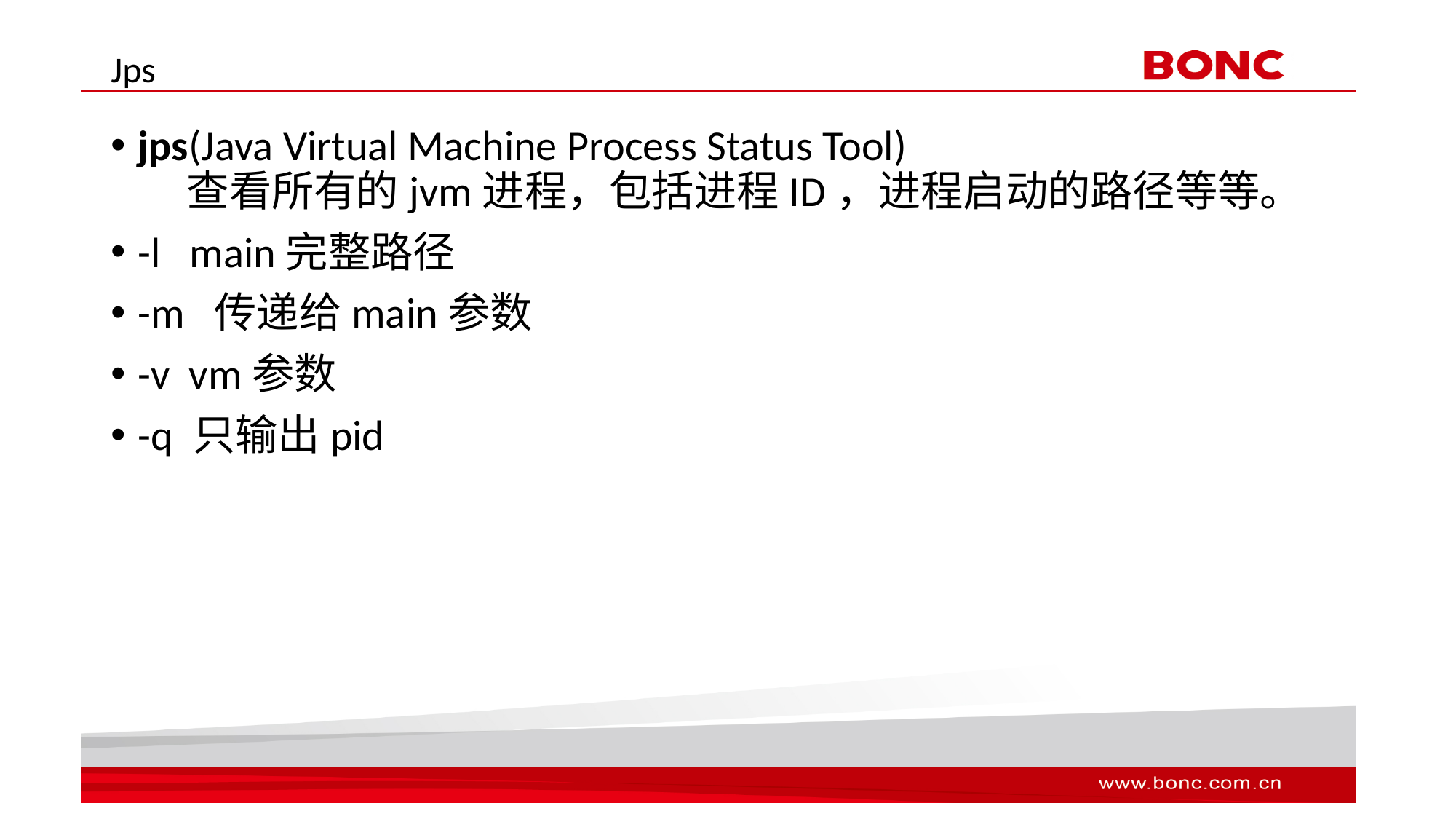

# Jps
jps(Java Virtual Machine Process Status Tool)
    查看所有的jvm进程，包括进程ID，进程启动的路径等等。
-l   main完整路径
-m  传递给main参数
-v  vm参数
-q 只输出pid